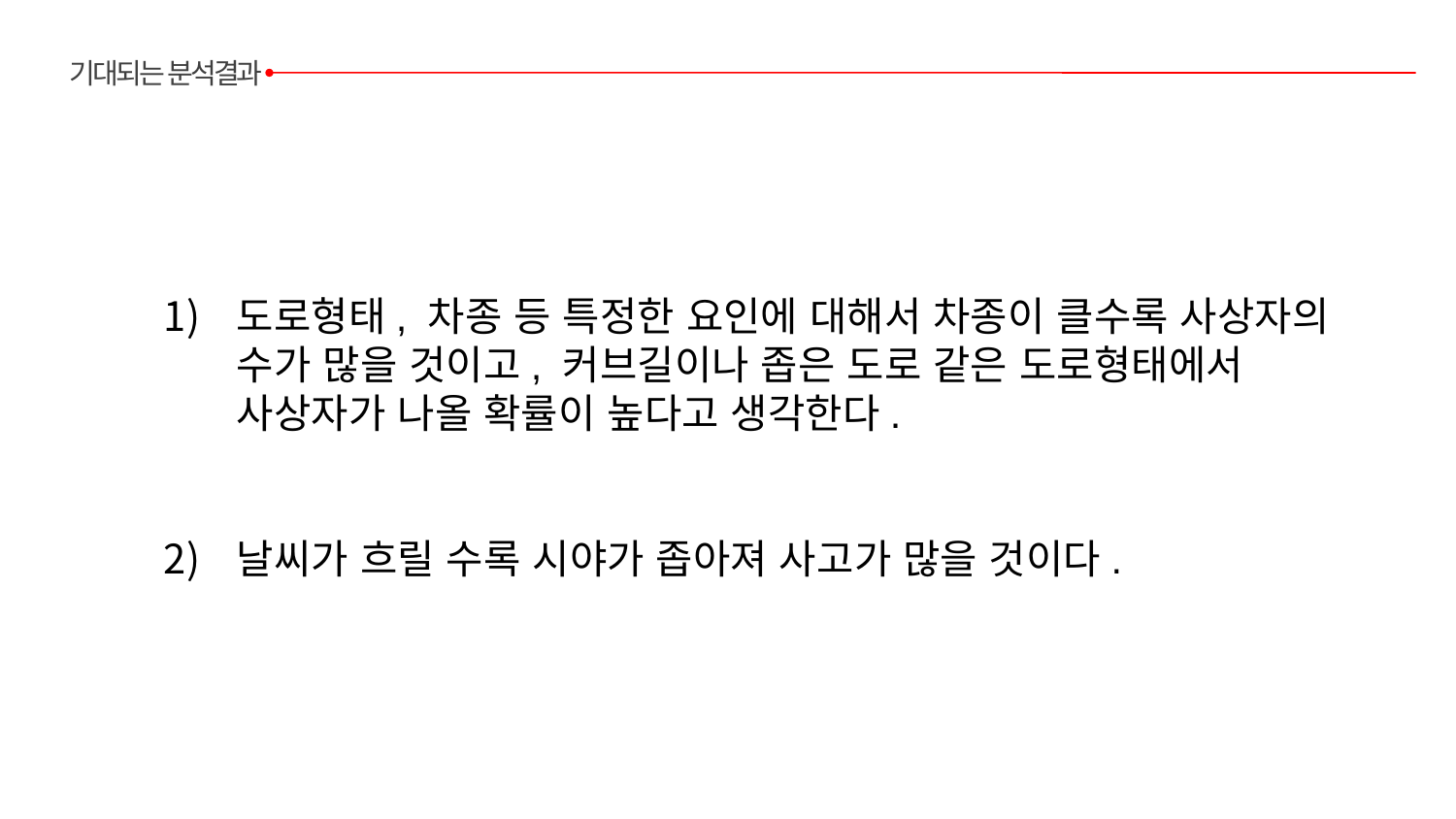

기대되는 분석결과
도로형태, 차종 등 특정한 요인에 대해서 차종이 클수록 사상자의 수가 많을 것이고, 커브길이나 좁은 도로 같은 도로형태에서 사상자가 나올 확률이 높다고 생각한다.

날씨가 흐릴 수록 시야가 좁아져 사고가 많을 것이다.